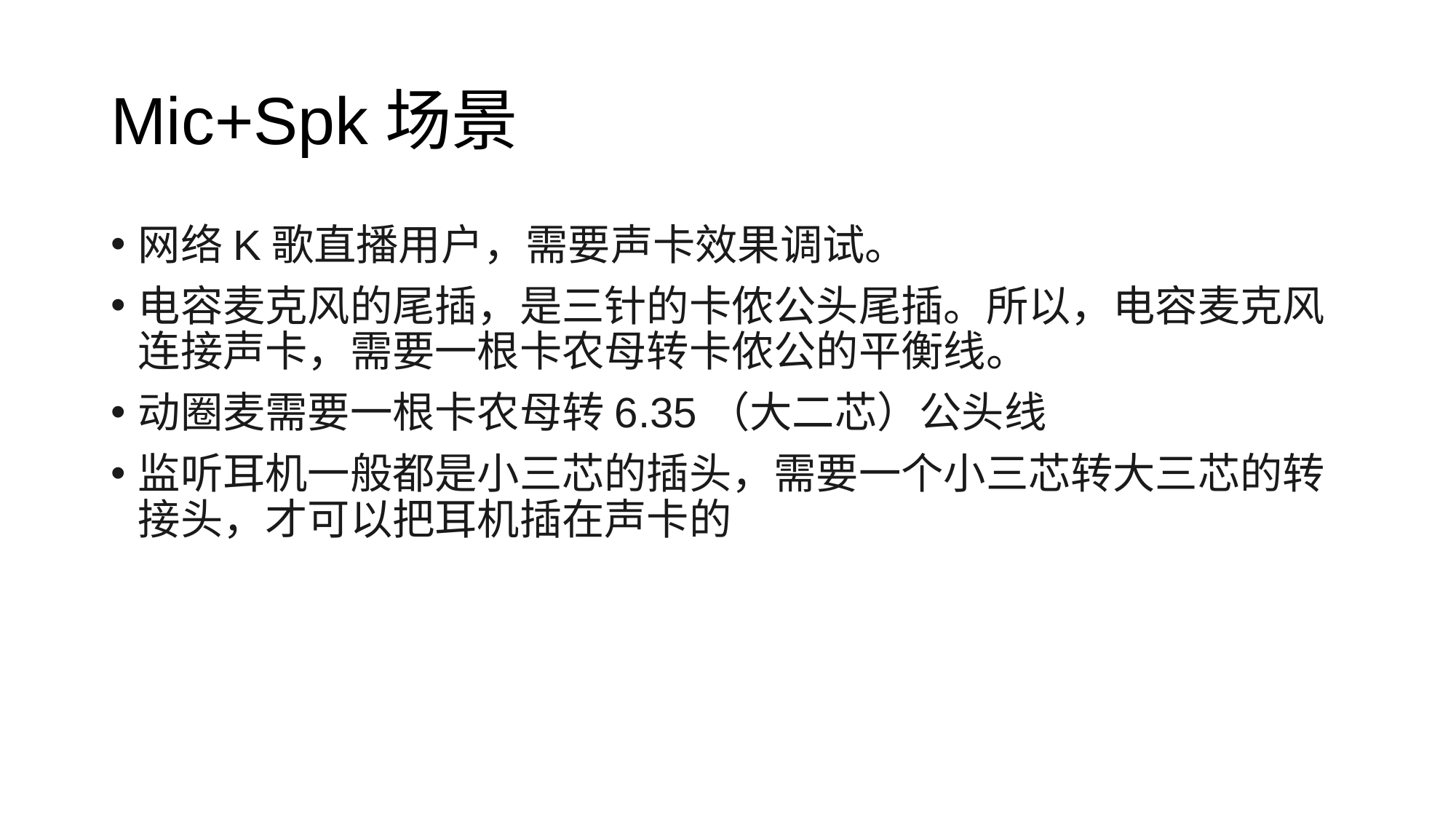

# Mic+Spk场景
网络K歌直播用户，需要声卡效果调试。
电容麦克风的尾插，是三针的卡侬公头尾插。所以，电容麦克风连接声卡，需要一根卡农母转卡侬公的平衡线。
动圈麦需要一根卡农母转6.35（大二芯）公头线
监听耳机一般都是小三芯的插头，需要一个小三芯转大三芯的转接头，才可以把耳机插在声卡的